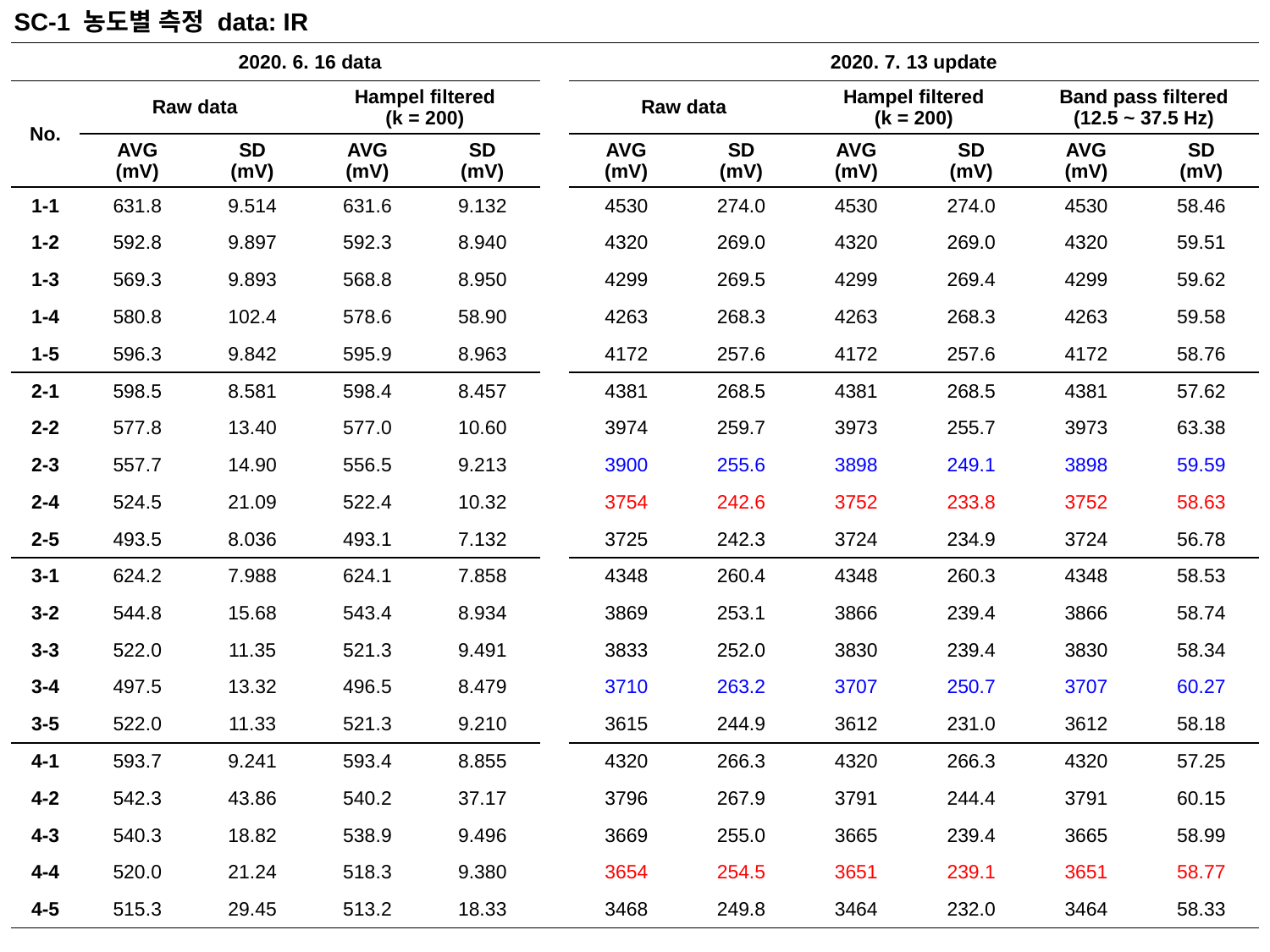

SC-1 농도별 측정 data: IR
|  | 2020. 6. 16 data |  |  |  |  | 2020. 7. 13 update |  |  |  |  |  |
| --- | --- | --- | --- | --- | --- | --- | --- | --- | --- | --- | --- |
| No. | Raw data |  | Hampel filtered (k = 200) |  |  | Raw data |  | Hampel filtered (k = 200) |  | Band pass filtered (12.5 ~ 37.5 Hz) |  |
|  | AVG (mV) | SD (mV) | AVG (mV) | SD (mV) |  | AVG (mV) | SD (mV) | AVG (mV) | SD (mV) | AVG (mV) | SD (mV) |
| 1-1 | 631.8 | 9.514 | 631.6 | 9.132 |  | 4530 | 274.0 | 4530 | 274.0 | 4530 | 58.46 |
| 1-2 | 592.8 | 9.897 | 592.3 | 8.940 |  | 4320 | 269.0 | 4320 | 269.0 | 4320 | 59.51 |
| 1-3 | 569.3 | 9.893 | 568.8 | 8.950 |  | 4299 | 269.5 | 4299 | 269.4 | 4299 | 59.62 |
| 1-4 | 580.8 | 102.4 | 578.6 | 58.90 |  | 4263 | 268.3 | 4263 | 268.3 | 4263 | 59.58 |
| 1-5 | 596.3 | 9.842 | 595.9 | 8.963 |  | 4172 | 257.6 | 4172 | 257.6 | 4172 | 58.76 |
| 2-1 | 598.5 | 8.581 | 598.4 | 8.457 |  | 4381 | 268.5 | 4381 | 268.5 | 4381 | 57.62 |
| 2-2 | 577.8 | 13.40 | 577.0 | 10.60 |  | 3974 | 259.7 | 3973 | 255.7 | 3973 | 63.38 |
| 2-3 | 557.7 | 14.90 | 556.5 | 9.213 |  | 3900 | 255.6 | 3898 | 249.1 | 3898 | 59.59 |
| 2-4 | 524.5 | 21.09 | 522.4 | 10.32 |  | 3754 | 242.6 | 3752 | 233.8 | 3752 | 58.63 |
| 2-5 | 493.5 | 8.036 | 493.1 | 7.132 |  | 3725 | 242.3 | 3724 | 234.9 | 3724 | 56.78 |
| 3-1 | 624.2 | 7.988 | 624.1 | 7.858 |  | 4348 | 260.4 | 4348 | 260.3 | 4348 | 58.53 |
| 3-2 | 544.8 | 15.68 | 543.4 | 8.934 |  | 3869 | 253.1 | 3866 | 239.4 | 3866 | 58.74 |
| 3-3 | 522.0 | 11.35 | 521.3 | 9.491 |  | 3833 | 252.0 | 3830 | 239.4 | 3830 | 58.34 |
| 3-4 | 497.5 | 13.32 | 496.5 | 8.479 |  | 3710 | 263.2 | 3707 | 250.7 | 3707 | 60.27 |
| 3-5 | 522.0 | 11.33 | 521.3 | 9.210 |  | 3615 | 244.9 | 3612 | 231.0 | 3612 | 58.18 |
| 4-1 | 593.7 | 9.241 | 593.4 | 8.855 |  | 4320 | 266.3 | 4320 | 266.3 | 4320 | 57.25 |
| 4-2 | 542.3 | 43.86 | 540.2 | 37.17 |  | 3796 | 267.9 | 3791 | 244.4 | 3791 | 60.15 |
| 4-3 | 540.3 | 18.82 | 538.9 | 9.496 |  | 3669 | 255.0 | 3665 | 239.4 | 3665 | 58.99 |
| 4-4 | 520.0 | 21.24 | 518.3 | 9.380 |  | 3654 | 254.5 | 3651 | 239.1 | 3651 | 58.77 |
| 4-5 | 515.3 | 29.45 | 513.2 | 18.33 |  | 3468 | 249.8 | 3464 | 232.0 | 3464 | 58.33 |